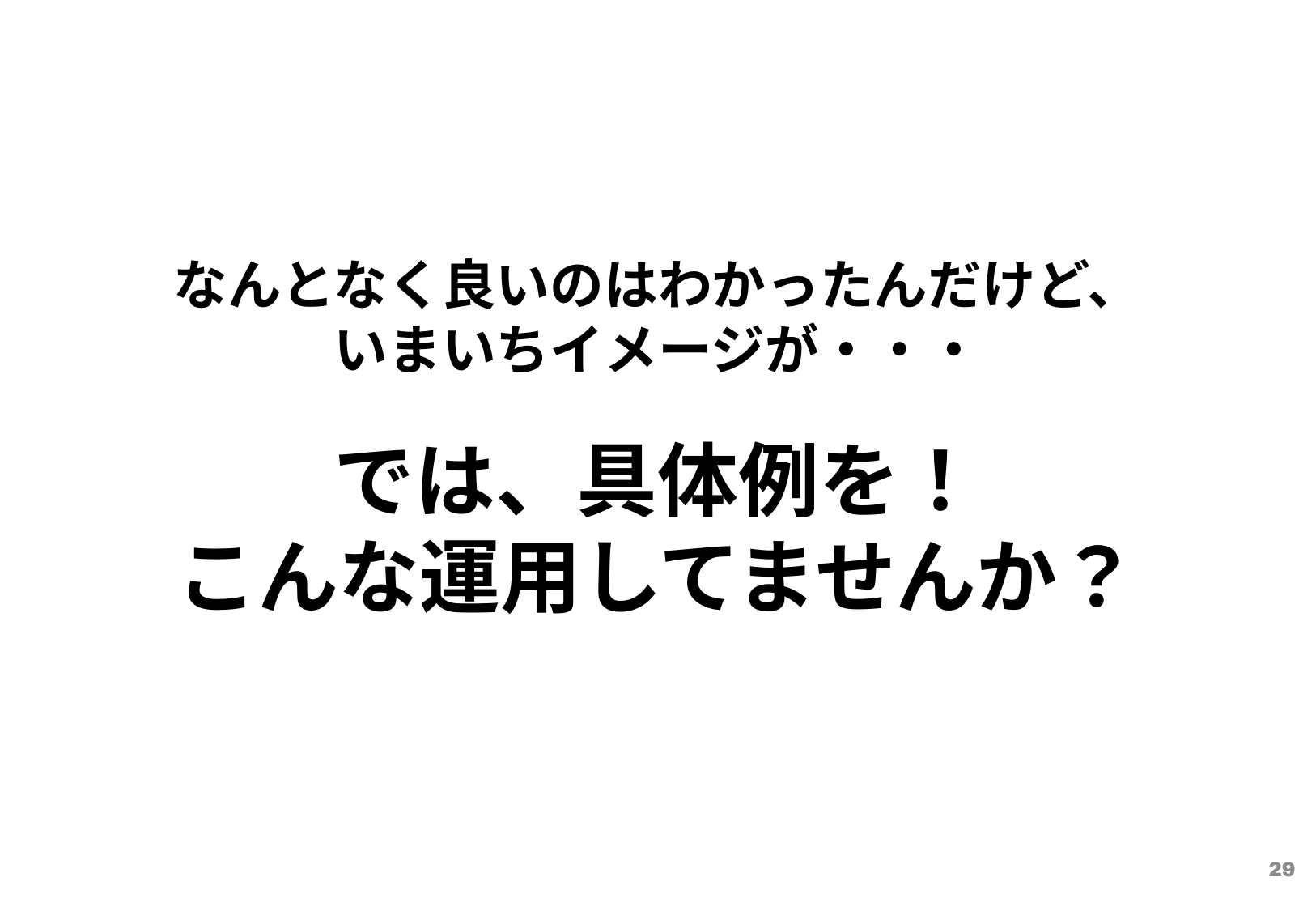

なんとなく良いのはわかったんだけど、
いまいちイメージが・・・

では、具体例を！
こんな運用してませんか？
29